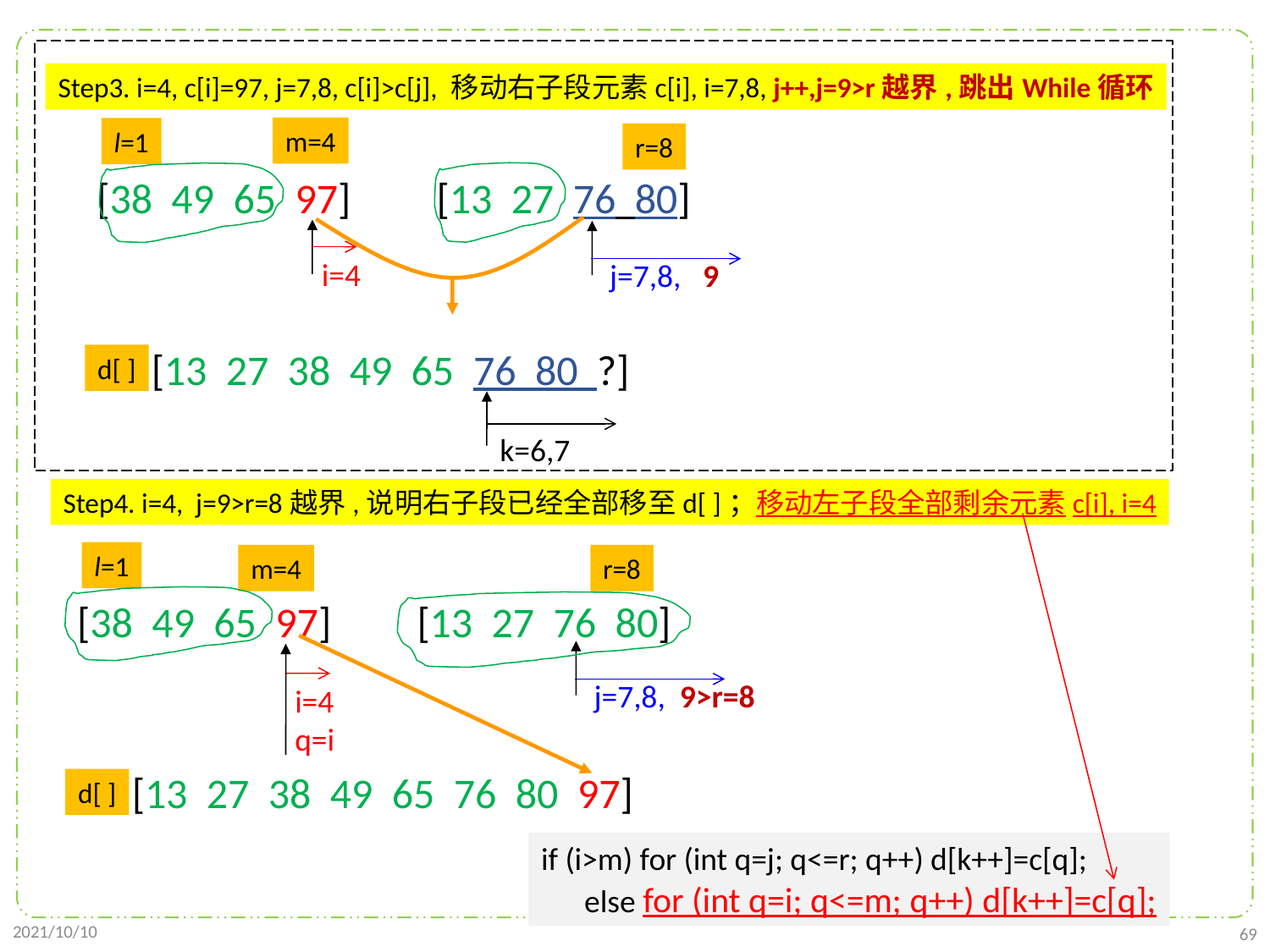

Step3. i=4, c[i]=97, j=7,8, c[i]>c[j], 移动右子段元素c[i], i=7,8, j++,j=9>r越界,跳出While循环
m=4
l=1
r=8

[38  49  65  97]         [13  27  76  80]

i=4
j=7,8,   9
[13  27  38  49  65  76  80  ?]
d[ ]

k=6,7
Step4. i=4,  j=9>r=8越界,说明右子段已经全部移至d[ ]；移动左子段全部剩余元素c[i], i=4
l=1
m=4
r=8

[38  49  65  97]         [13  27  76  80]

j=7,8,  9>r=8
i=4
q=i
[13  27  38  49  65  76  80  97]
d[ ]
if (i>m) for (int q=j; q<=r; q++) d[k++]=c[q];
      else for (int q=i; q<=m; q++) d[k++]=c[q];
k=8

2021/10/10
69